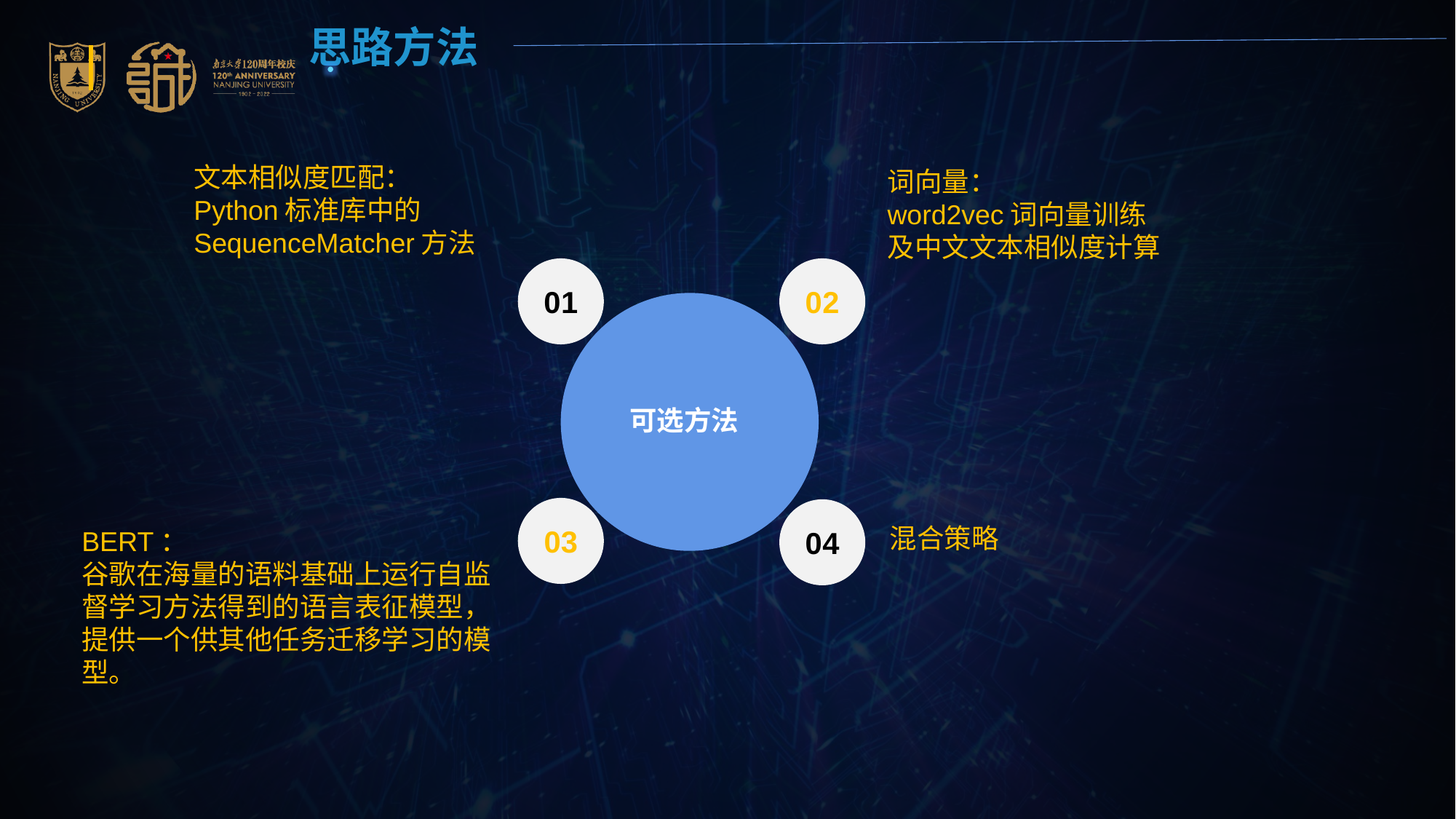

思路方法

文本相似度匹配：
Python标准库中的SequenceMatcher方法
0 1
词向量：
word2vec词向量训练
及中文文本相似度计算
0 2

可选方法
03
BERT：
谷歌在海量的语料基础上运行自监督学习方法得到的语言表征模型，提供一个供其他任务迁移学习的模型。

0 4
混合策略